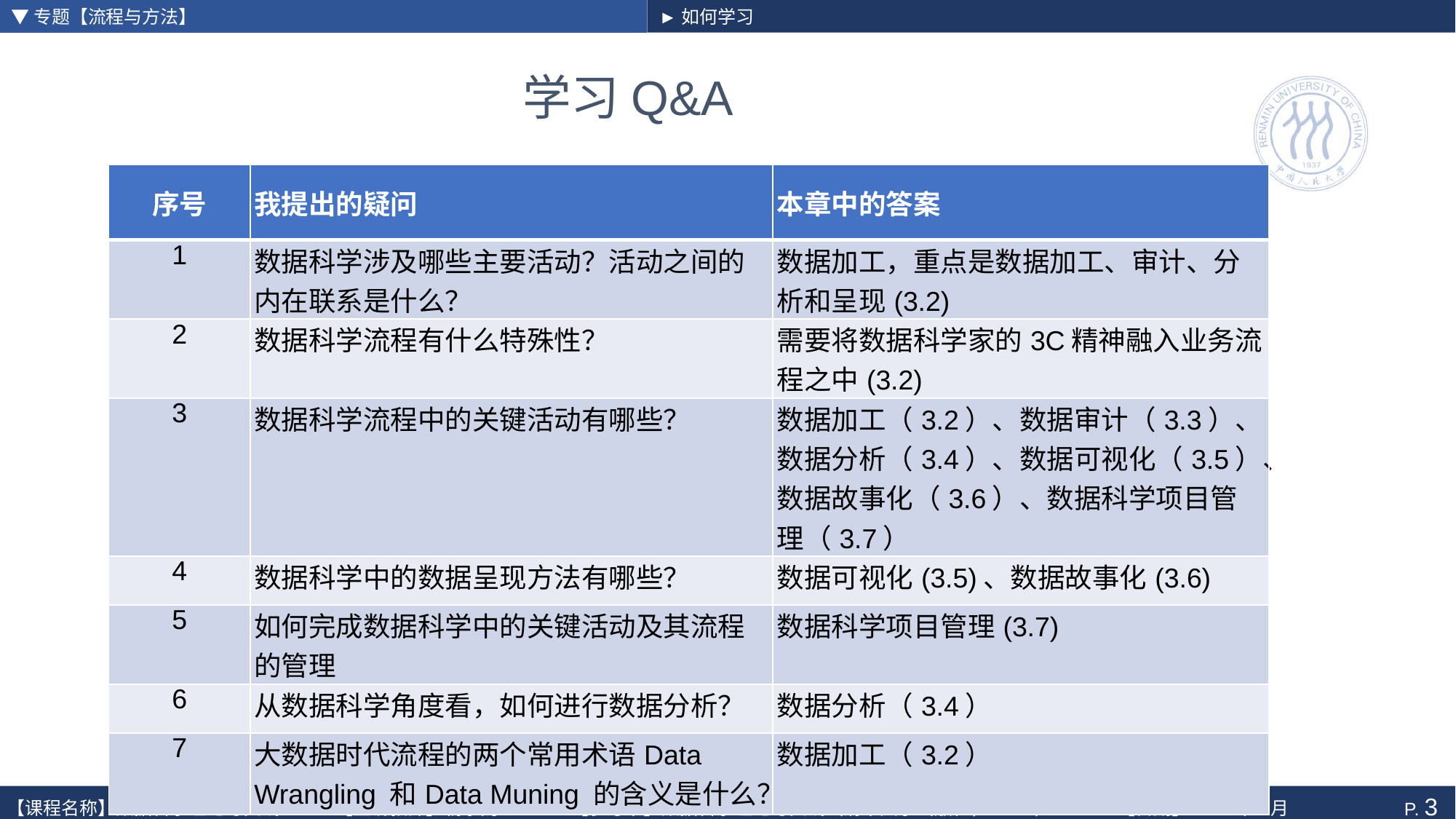

▼专题【流程与方法】

►如何学习
# 学习Q&A
| 序号 | 我提出的疑问 | 本章中的答案 |
| --- | --- | --- |
| 1 | 数据科学涉及哪些主要活动？活动之间的内在联系是什么？ | 数据加工，重点是数据加工、审计、分析和呈现(3.2) |
| 2 | 数据科学流程有什么特殊性？ | 需要将数据科学家的3C精神融入业务流程之中(3.2) |
| 3 | 数据科学流程中的关键活动有哪些？ | 数据加工（3.2）、数据审计（3.3）、数据分析（3.4）、数据可视化（3.5）、数据故事化（3.6）、数据科学项目管理（3.7） |
| 4 | 数据科学中的数据呈现方法有哪些？ | 数据可视化(3.5)、数据故事化(3.6) |
| 5 | 如何完成数据科学中的关键活动及其流程的管理 | 数据科学项目管理(3.7) |
| 6 | 从数据科学角度看，如何进行数据分析？ | 数据分析（3.4） |
| 7 | 大数据时代流程的两个常用术语Data Wrangling 和Data Muning 的含义是什么？ | 数据加工（3.2） |